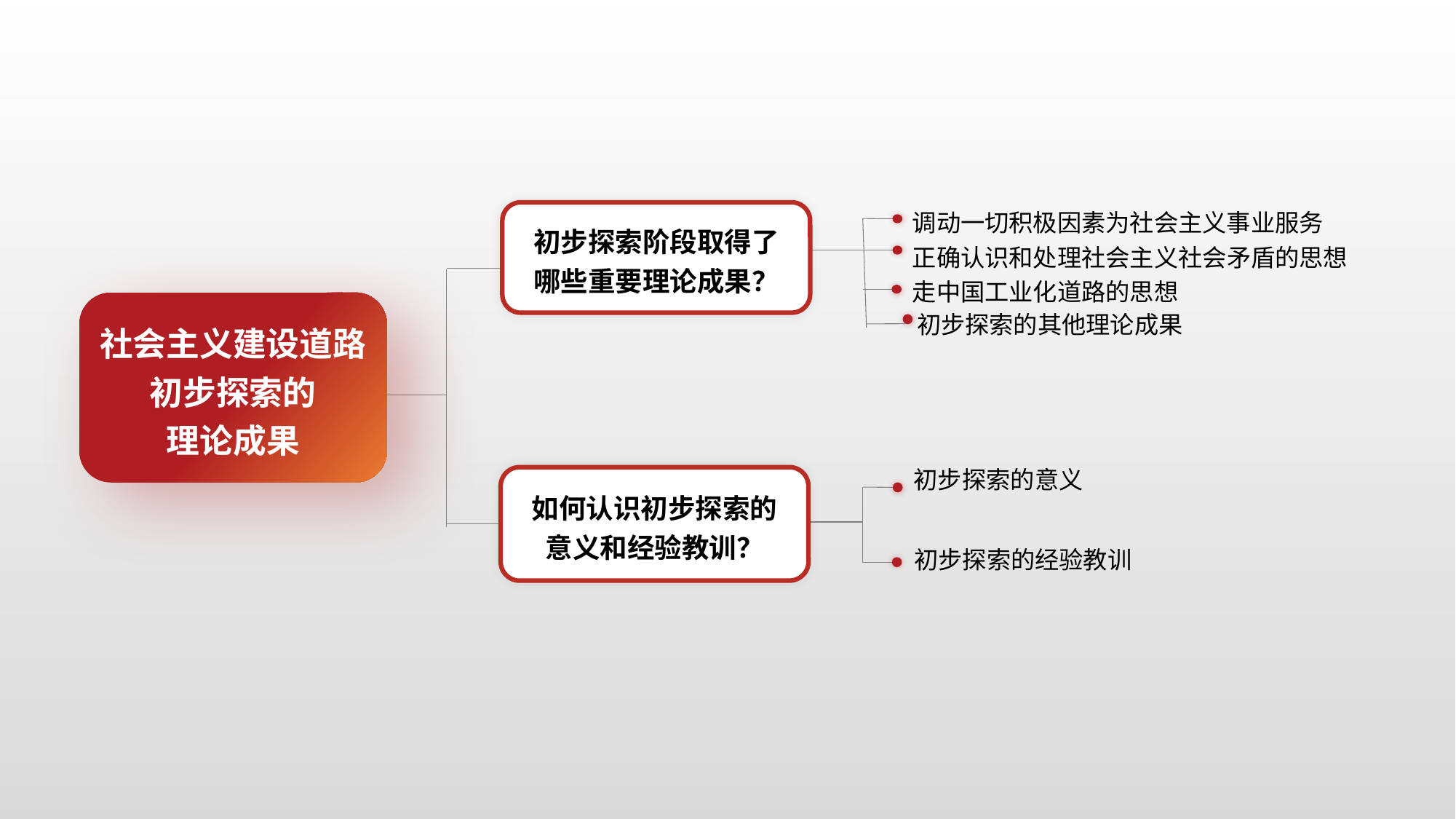

调动一切积极因素为社会主义事业服务

正确认识和处理社会主义社会矛盾的思想

走中国工业化道路的思想

初步探索阶段取得了
哪些重要理论成果？
社会主义建设道路
初步探索的
理论成果
初步探索的其他理论成果

初步探索的意义

初步探索的经验教训

如何认识初步探索的
意义和经验教训？